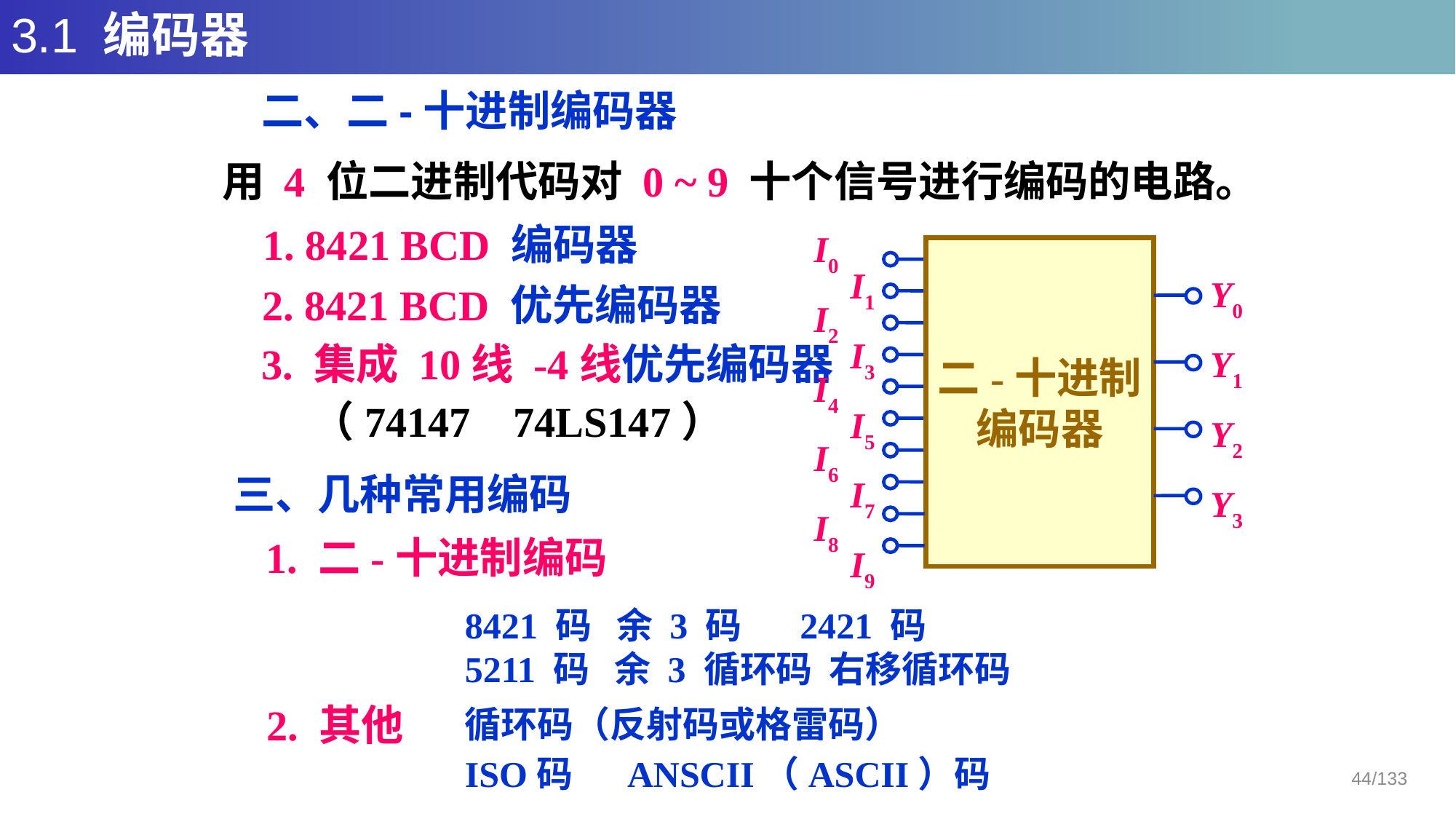

# 3.1 编码器
二、二-十进制编码器
用 4 位二进制代码对 0 ~ 9 十个信号进行编码的电路。
1. 8421 BCD 编码器
I0
I2
I4
I6
I8

I1
I3
I5
I7
I9
Y0
Y1
Y2
Y3

二-十进制
编码器

2. 8421 BCD 优先编码器
3. 集成 10线 -4线优先编码器
（74147    74LS147）
三、几种常用编码
1. 二-十进制编码
8421 码   余 3 码      2421 码
5211 码   余 3 循环码  右移循环码
2. 其他
循环码（反射码或格雷码）
ISO码
ANSCII（ASCII）码
44/133